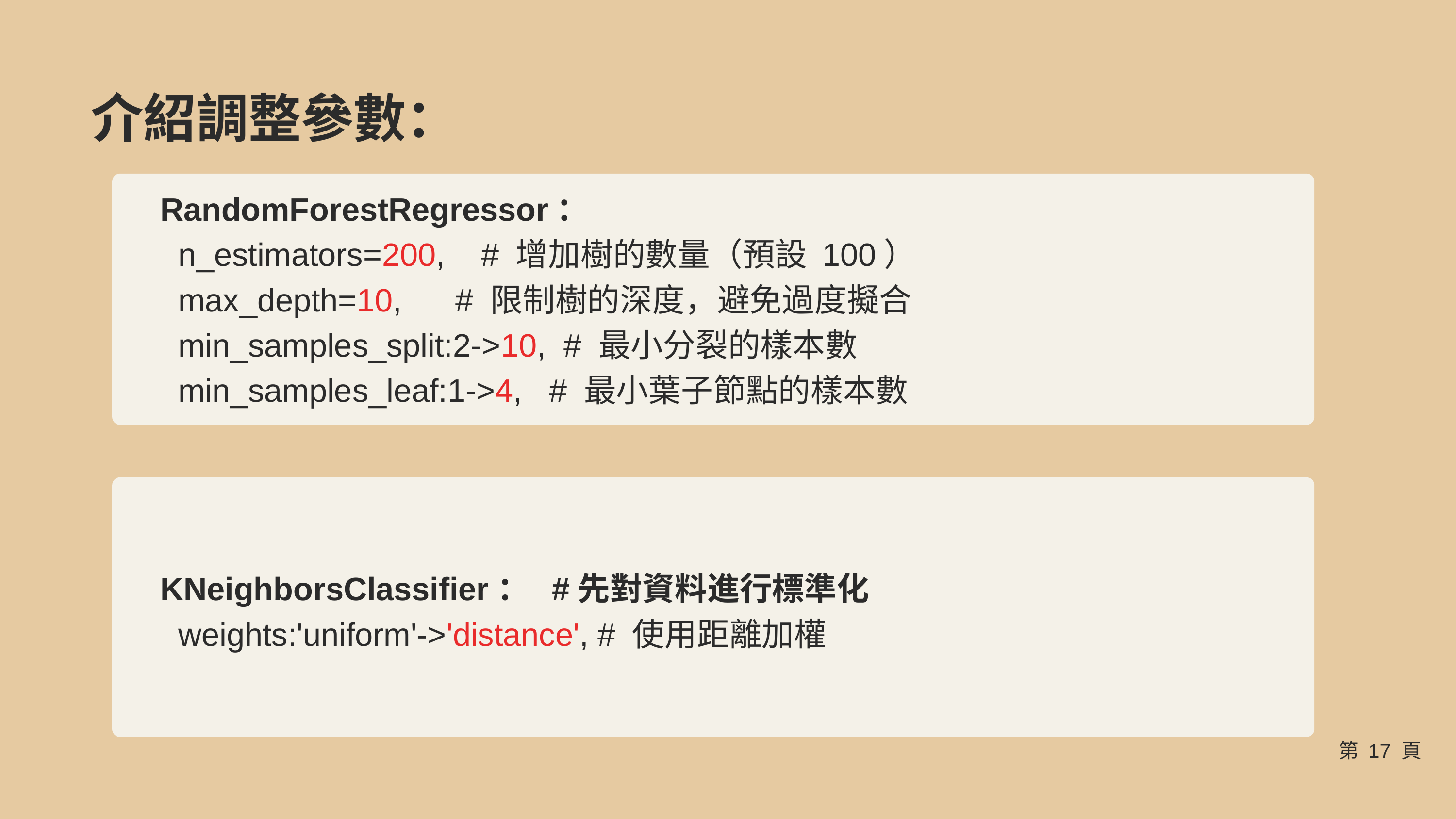

介紹調整參數：

RandomForestRegressor：
  n_estimators=200,    # 增加樹的數量（預設 100）
  max_depth=10,      # 限制樹的深度，避免過度擬合
  min_samples_split:2->10,  # 最小分裂的樣本數
  min_samples_leaf:1->4,   # 最小葉子節點的樣本數

KNeighborsClassifier：  #先對資料進行標準化
  weights:'uniform'->'distance', # 使用距離加權
第 17 頁